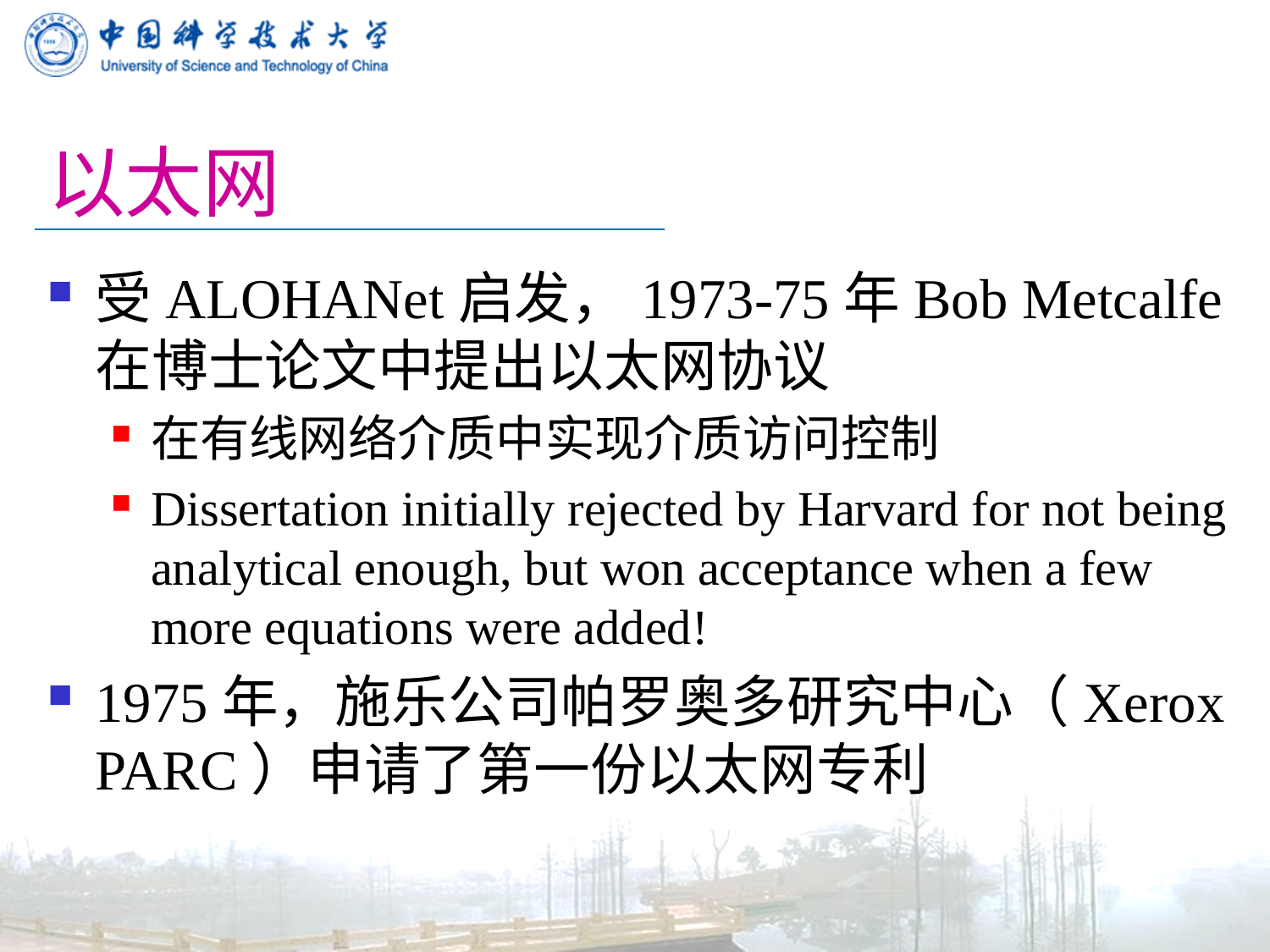

# 以太网
受ALOHANet启发，1973-75年Bob Metcalfe在博士论文中提出以太网协议
在有线网络介质中实现介质访问控制
Dissertation initially rejected by Harvard for not being analytical enough, but won acceptance when a few more equations were added!
1975年，施乐公司帕罗奥多研究中心（Xerox PARC）申请了第一份以太网专利